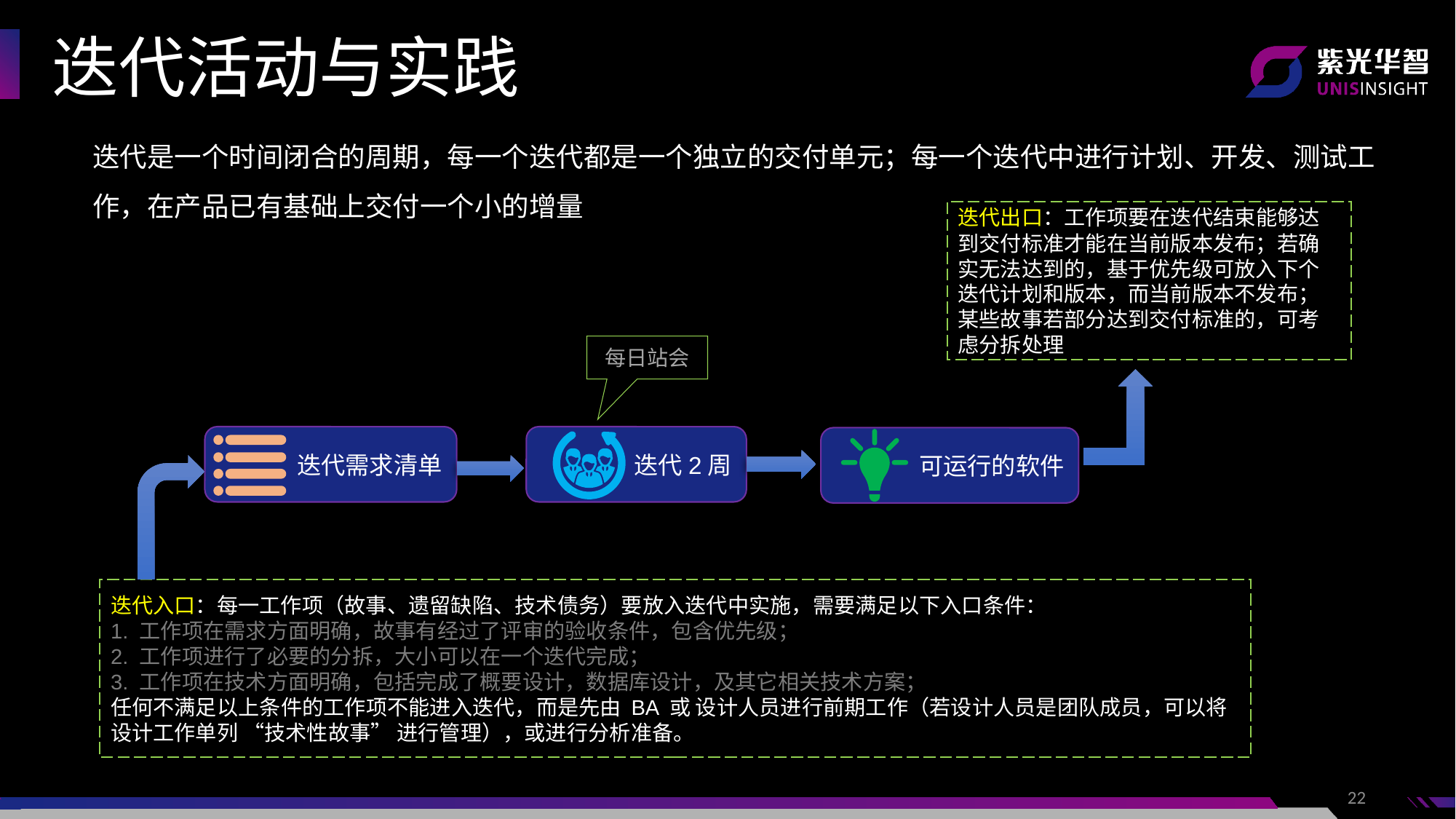

迭代活动与实践
迭代是一个时间闭合的周期，每一个迭代都是一个独立的交付单元；每一个迭代中进行计划、开发、测试工作，在产品已有基础上交付一个小的增量
迭代出口：工作项要在迭代结束能够达到交付标准才能在当前版本发布；若确实无法达到的，基于优先级可放入下个迭代计划和版本，而当前版本不发布；某些故事若部分达到交付标准的，可考虑分拆处理
每日站会

迭代需求清单
迭代2周
可运行的软件

迭代入口：每一工作项（故事、遗留缺陷、技术债务）要放入迭代中实施，需要满足以下入口条件：
1. 工作项在需求方面明确，故事有经过了评审的验收条件，包含优先级；
2. 工作项进行了必要的分拆，大小可以在一个迭代完成；
3. 工作项在技术方面明确，包括完成了概要设计，数据库设计，及其它相关技术方案；
任何不满足以上条件的工作项不能进入迭代，而是先由 BA 或 设计人员进行前期工作（若设计人员是团队成员，可以将
设计工作单列 “技术性故事” 进行管理），或进行分析准备。